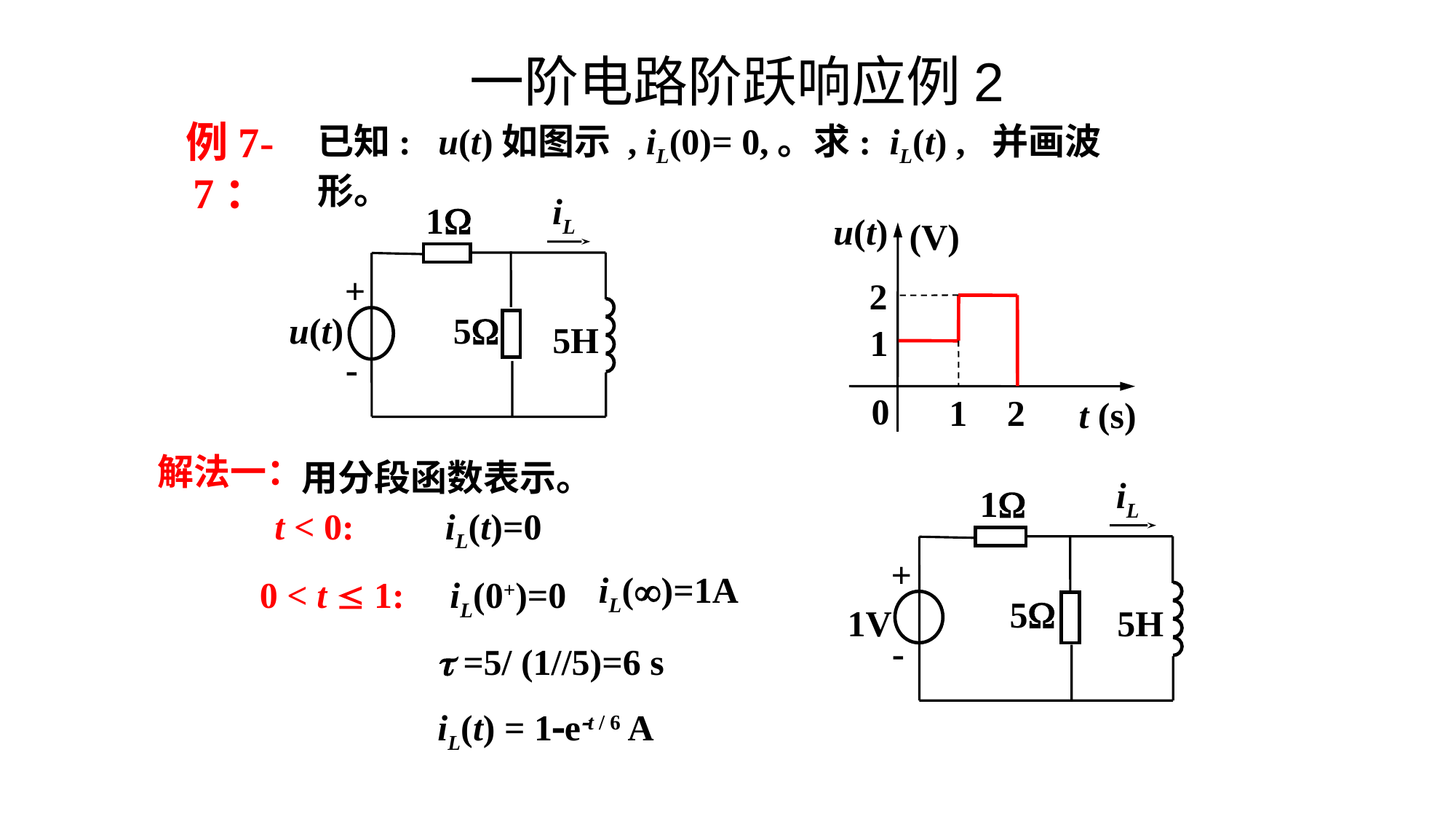

# 一阶电路阶跃响应例2
例7-7：
已知:   u(t)如图示 , iL(0)= 0,。求:  iL(t) ,  并画波形。
iL
1Ω

+
u(t)
5Ω

5H

−

u(t)
(V)

2

1

0
1
2

t (s)
解法一：
用分段函数表示。
iL
1Ω

+
5Ω

1V
5H

−

 t < 0:          iL(t)=0
iL(∞)=1A
0 < t ≤ 1:     iL(0+)=0
τ =5/ (1//5)=6 s
iL(t) = 1−e−t / 6 A
132